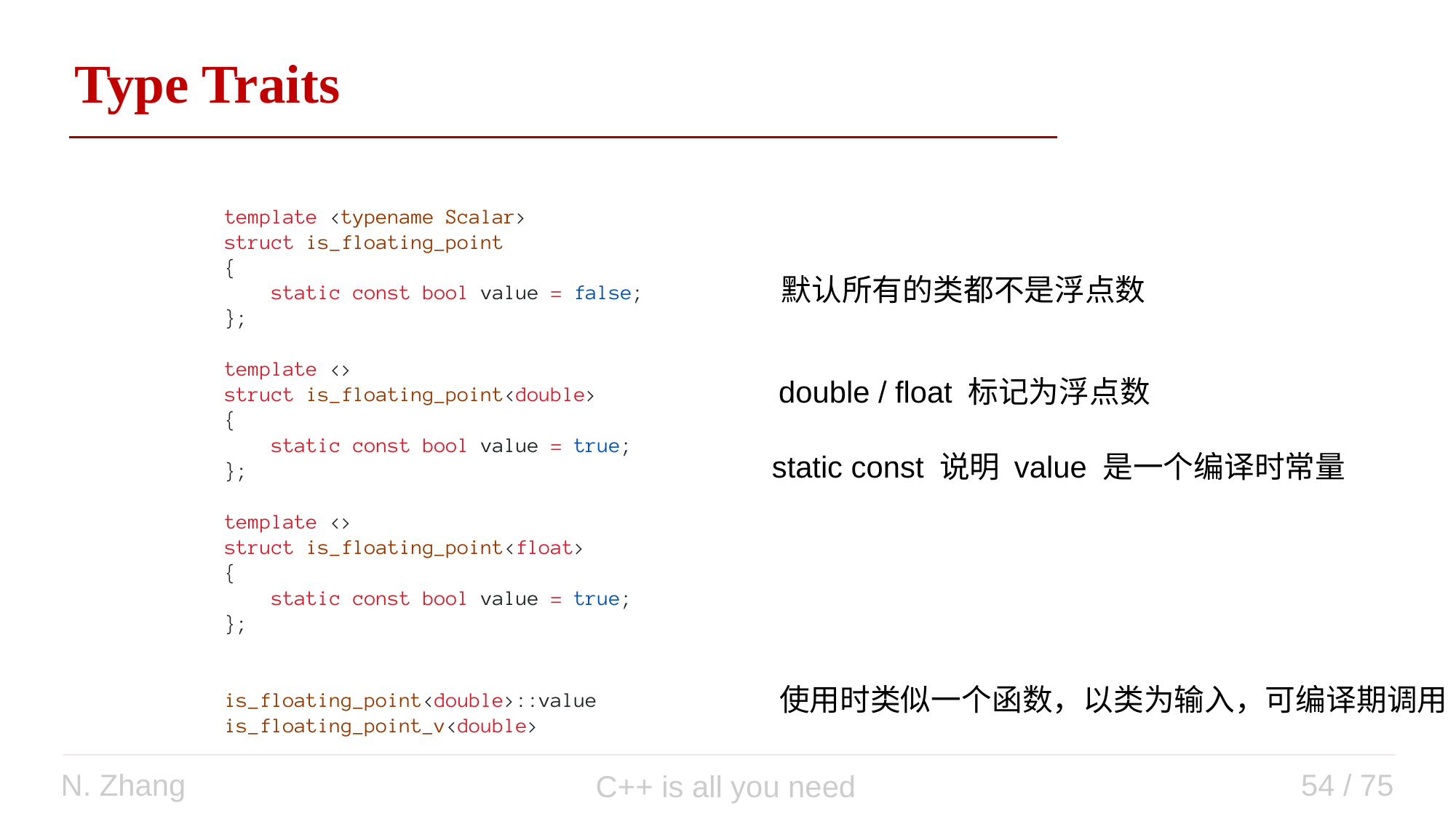

Type Traits
template <typename Scalar>
struct is_floating_point
{
    static const bool value = false;
};
template <>
struct is_floating_point<double>
{
    static const bool value = true;
};
template <>
struct is_floating_point<float>
{
    static const bool value = true;
};

is_floating_point<double>::value
is_floating_point_v<double>
默认所有的类都不是浮点数
double / float 标记为浮点数
static const 说明 value 是一个编译时常量
使用时类似一个函数，以类为输入，可编译期调用
N. Zhang
54 / 75
C++ is all you need